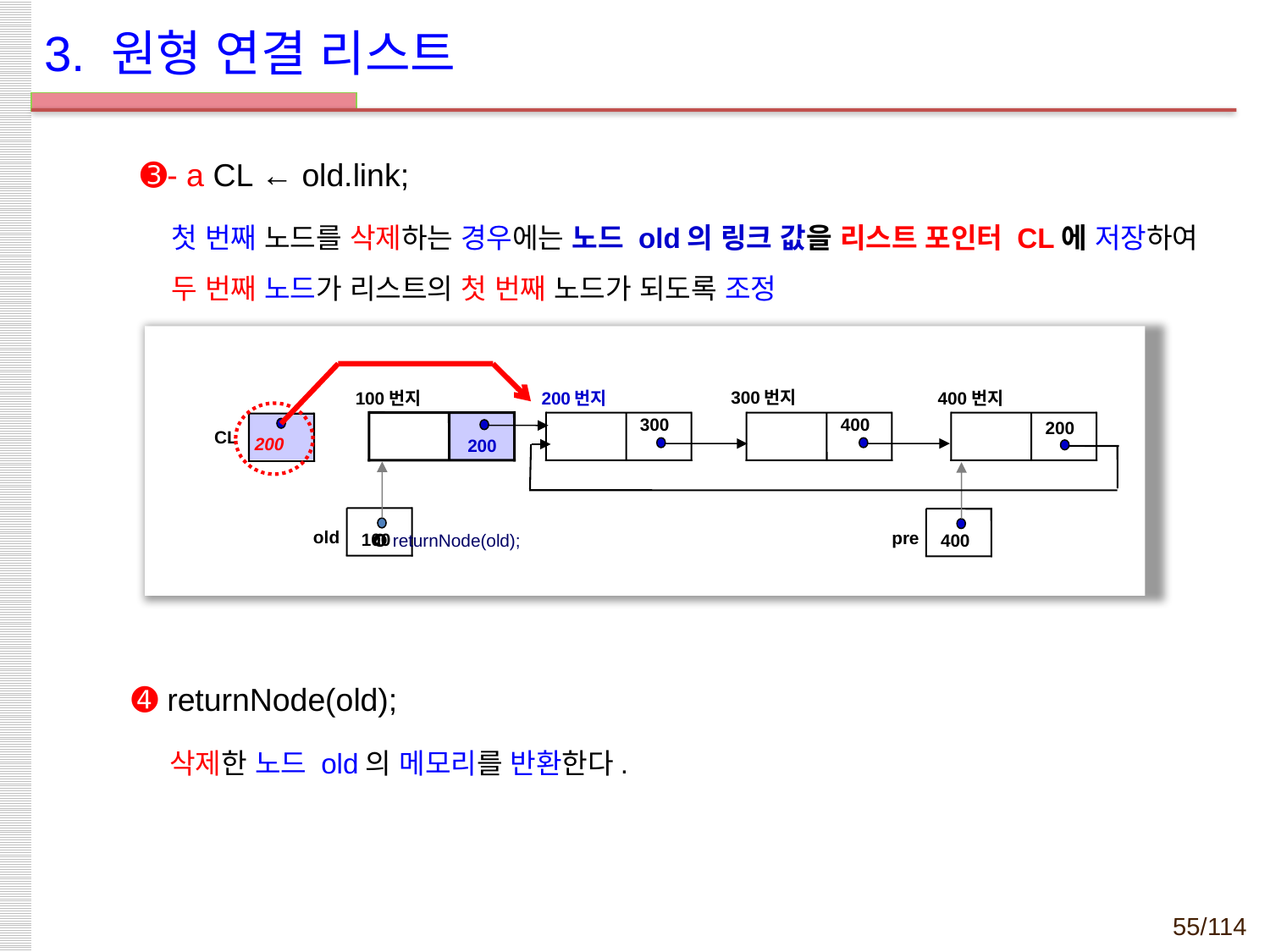

# 3. 원형 연결 리스트
 ➌- a CL ← old.link;
첫 번째 노드를 삭제하는 경우에는 노드 old의 링크 값을 리스트 포인터 CL에 저장하여 두 번째 노드가 리스트의 첫 번째 노드가 되도록 조정

➍ returnNode(old);
    삭제한 노드 old의 메모리를 반환한다.

300번지

400

200번지

300

100번지

old

100

400번지

200

CL

200
200

pre

400

❹ returnNode(old);